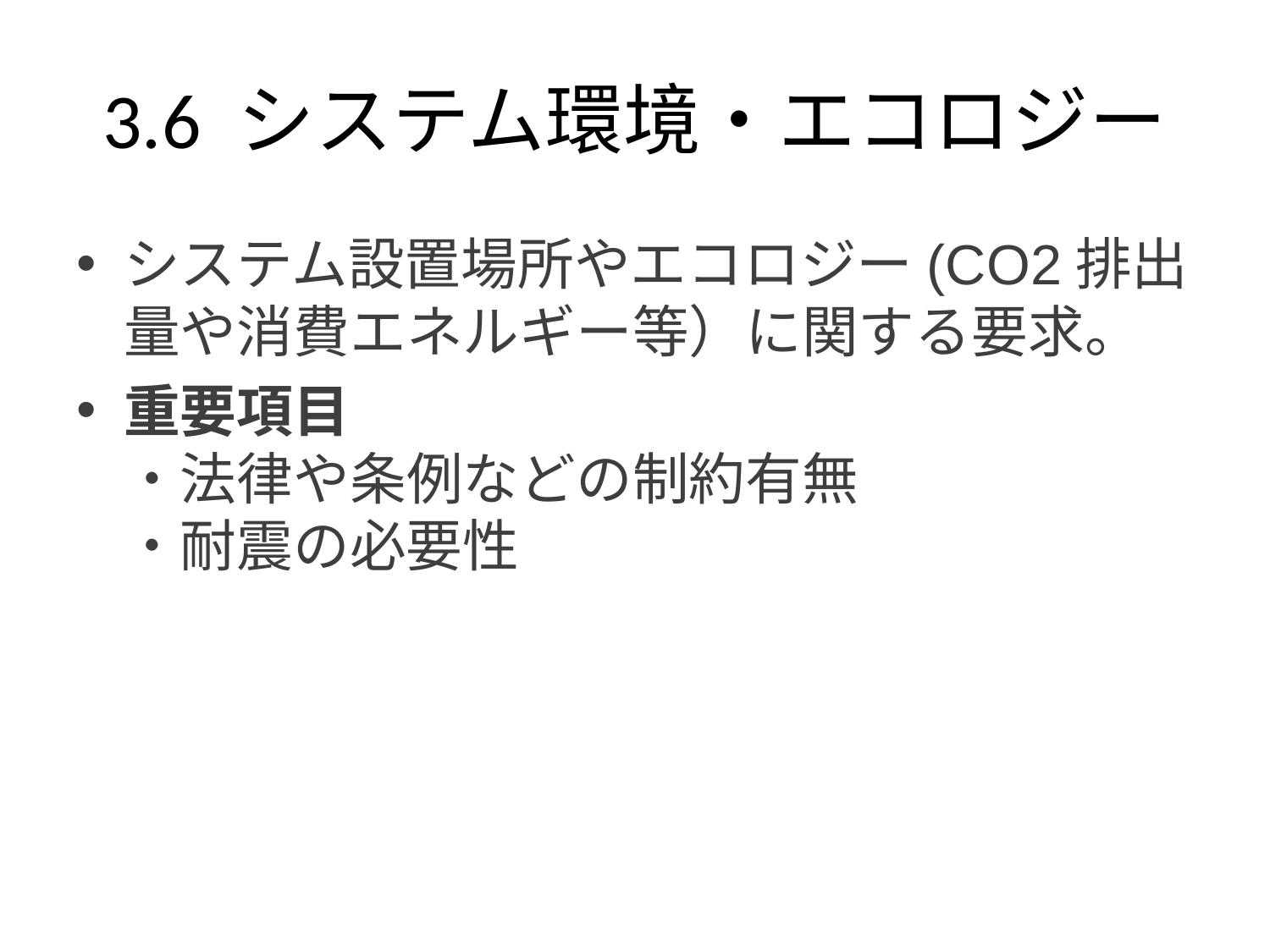

# 3.6 システム環境・エコロジー
システム設置場所やエコロジー(CO2排出量や消費エネルギー等）に関する要求。
重要項目
・法律や条例などの制約有無
・耐震の必要性